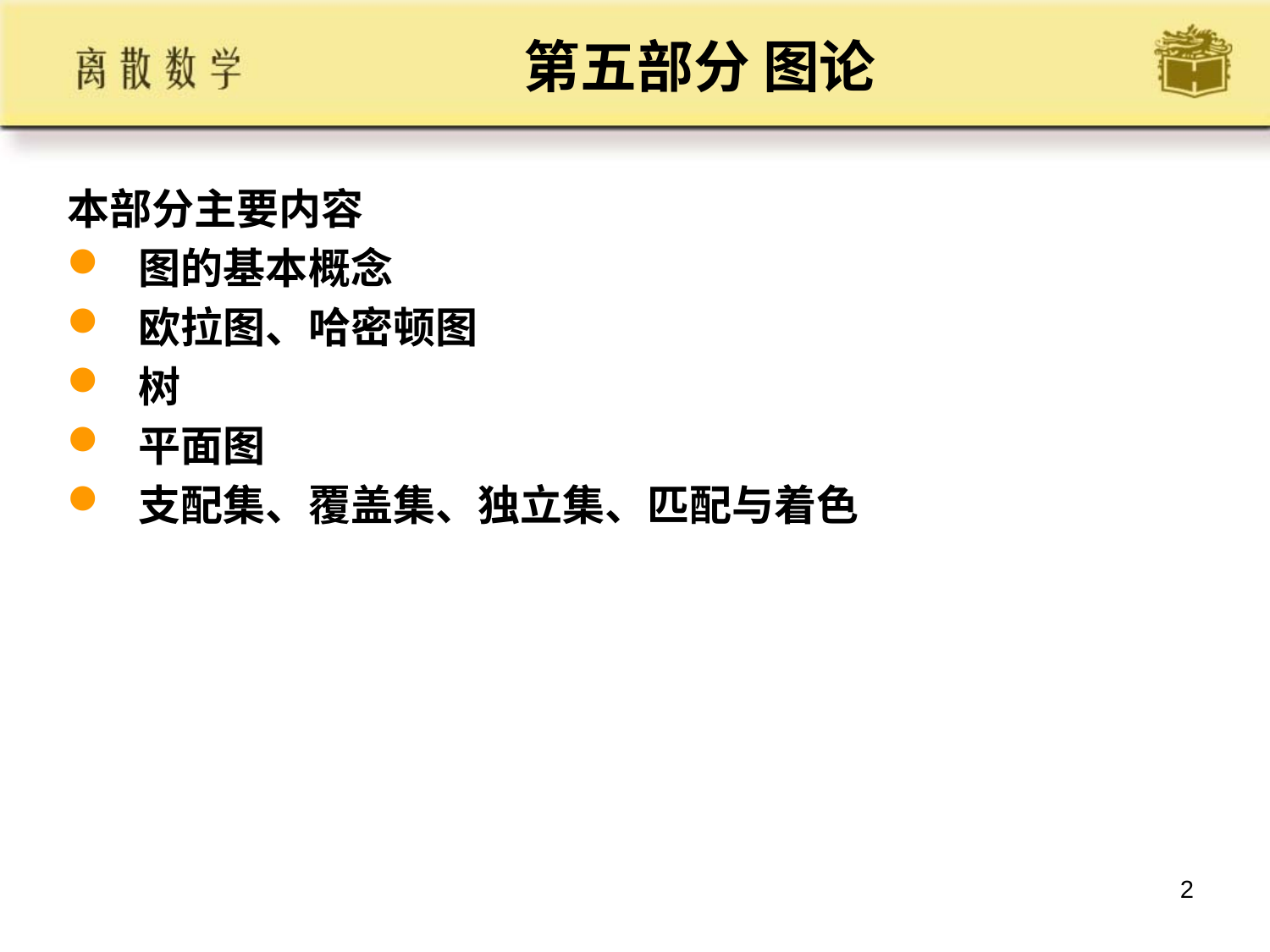

# 第五部分 图论
本部分主要内容
  图的基本概念
  欧拉图、哈密顿图
  树
  平面图
  支配集、覆盖集、独立集、匹配与着色

2